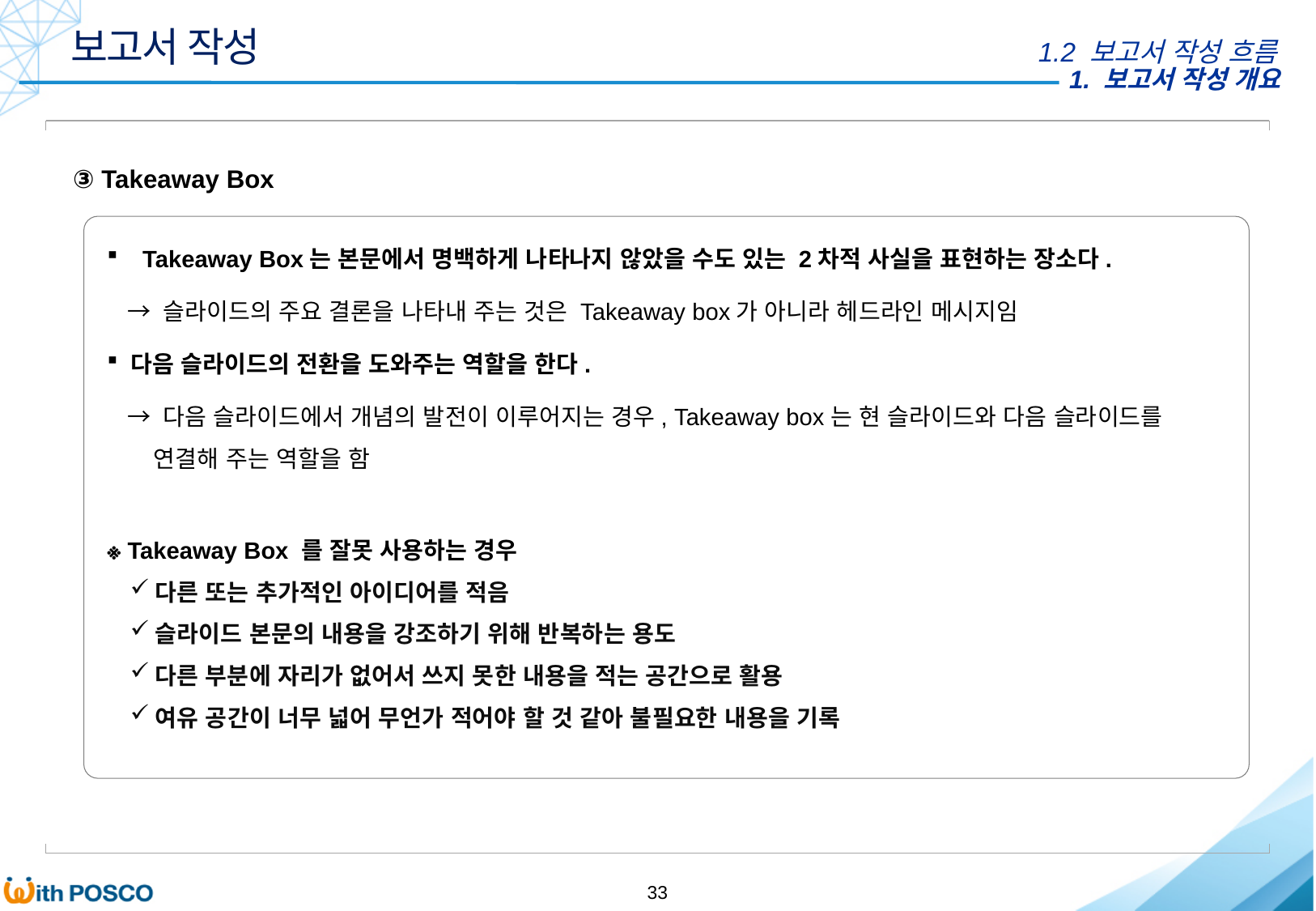

보고서 작성
1.2 보고서 작성 흐름
③ Takeaway Box
 Takeaway Box는 본문에서 명백하게 나타나지 않았을 수도 있는 2차적 사실을 표현하는 장소다.
   → 슬라이드의 주요 결론을 나타내 주는 것은 Takeaway box가 아니라 헤드라인 메시지임
 다음 슬라이드의 전환을 도와주는 역할을 한다.
   → 다음 슬라이드에서 개념의 발전이 이루어지는 경우, Takeaway box는 현 슬라이드와 다음 슬라이드를
       연결해 주는 역할을 함

※ Takeaway Box 를 잘못 사용하는 경우
다른 또는 추가적인 아이디어를 적음
슬라이드 본문의 내용을 강조하기 위해 반복하는 용도
다른 부분에 자리가 없어서 쓰지 못한 내용을 적는 공간으로 활용
여유 공간이 너무 넓어 무언가 적어야 할 것 같아 불필요한 내용을 기록